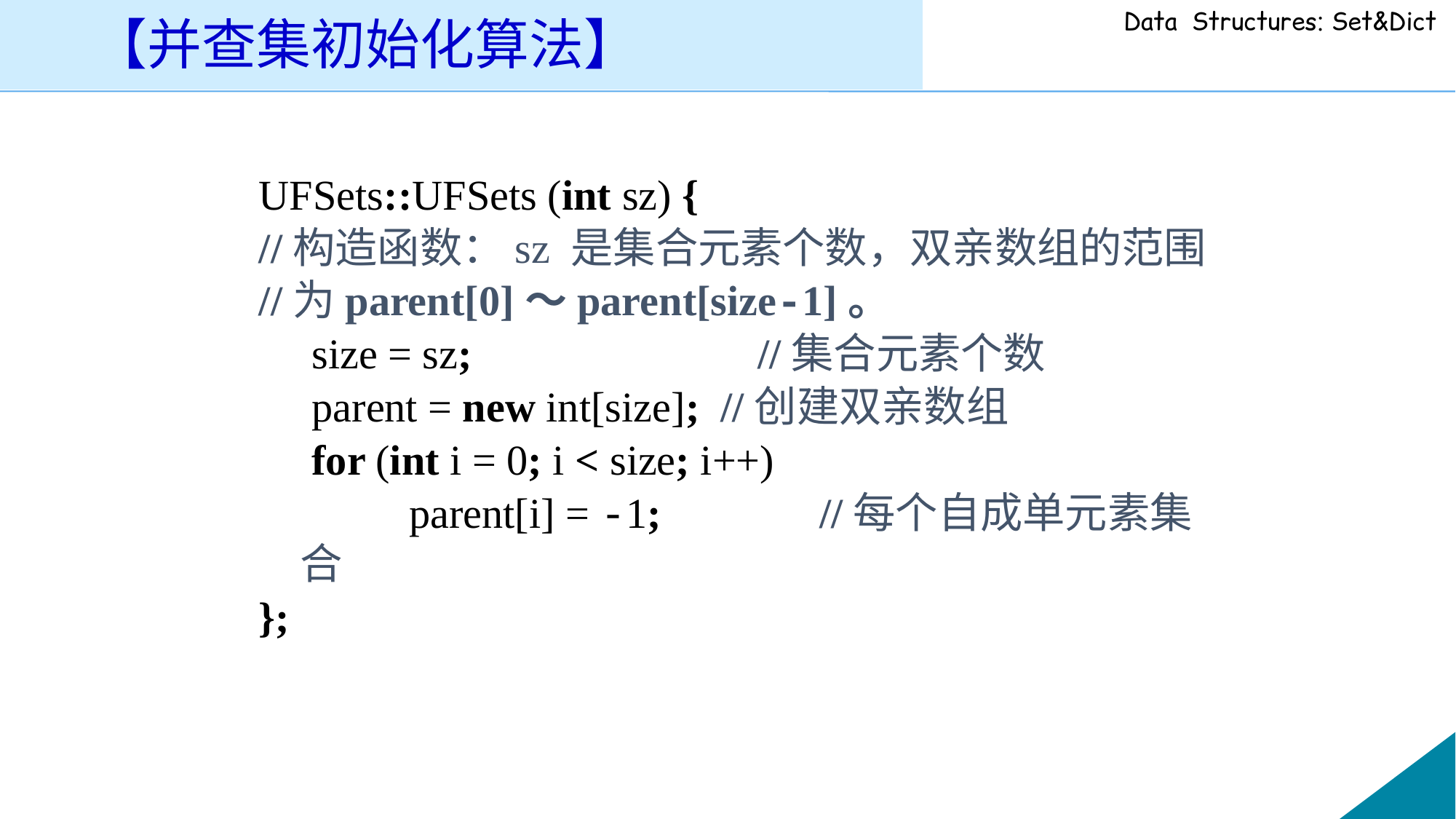

# 【并查集初始化算法】

UFSets::UFSets (int sz) {
//构造函数：sz 是集合元素个数，双亲数组的范围
//为parent[0]～parent[size-1]。
     size = sz;			  //集合元素个数
     parent = new int[size];  //创建双亲数组
     for (int i = 0; i < size; i++)
		parent[i] = -1;               //每个自成单元素集合
};